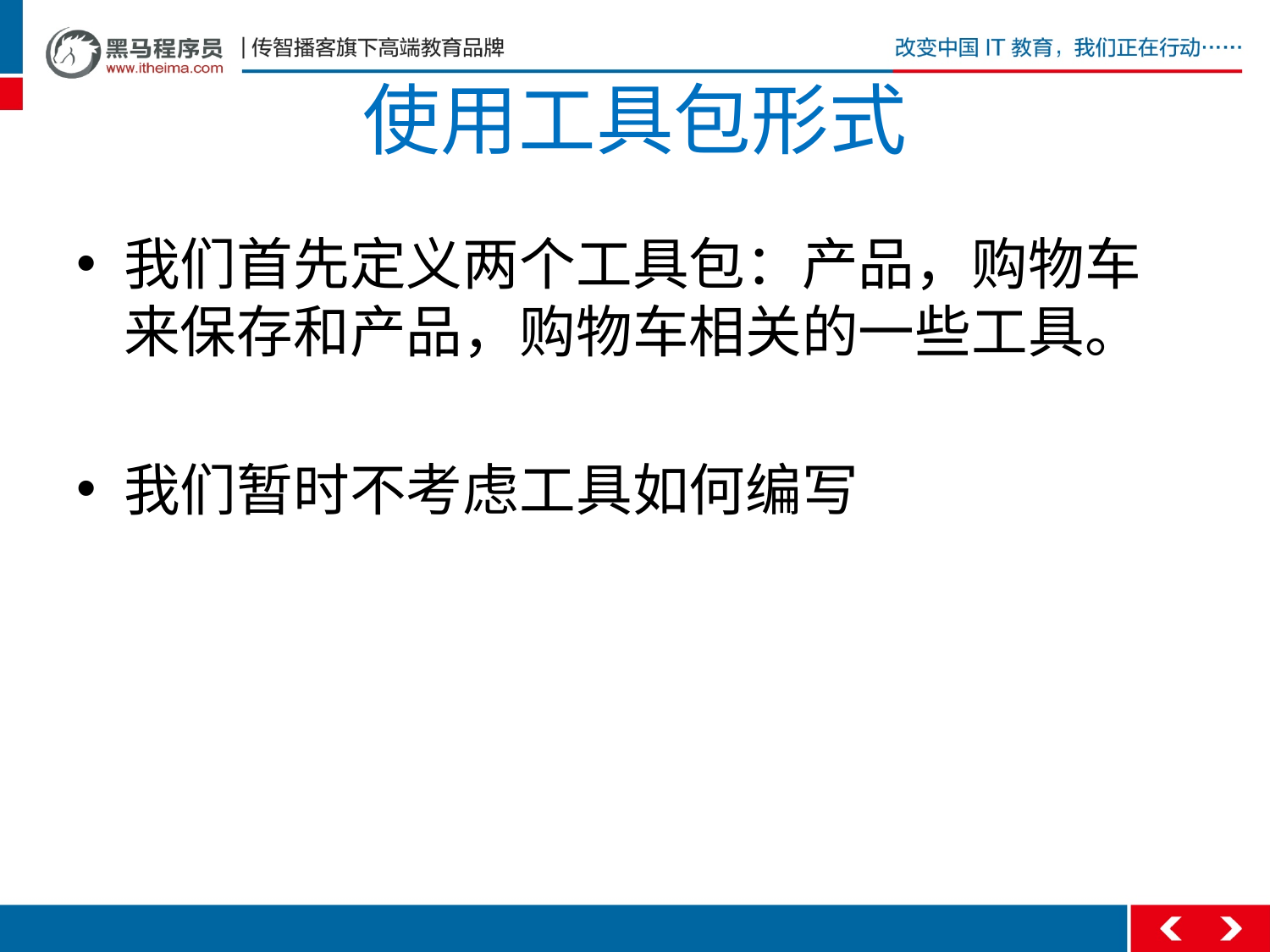

# 使用工具包形式
我们首先定义两个工具包：产品，购物车来保存和产品，购物车相关的一些工具。

我们暂时不考虑工具如何编写